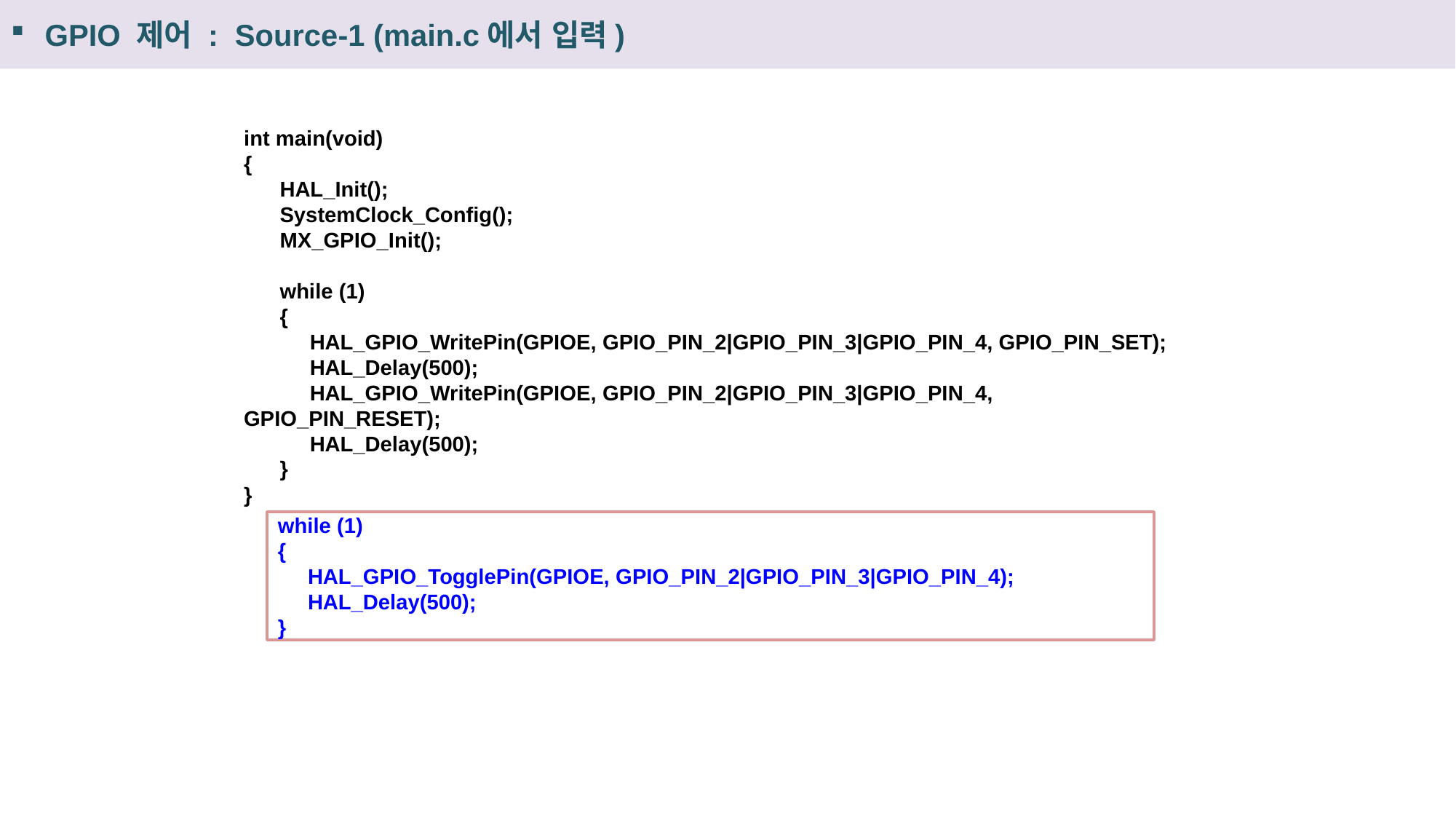

GPIO 제어 :  Source-1 (main.c에서 입력)
GPIO 제어 :  Source-1
int main(void)
{
      HAL_Init();
      SystemClock_Config();
      MX_GPIO_Init();

      while (1)
      {
           HAL_GPIO_WritePin(GPIOE, GPIO_PIN_2|GPIO_PIN_3|GPIO_PIN_4, GPIO_PIN_SET);
           HAL_Delay(500);
           HAL_GPIO_WritePin(GPIOE, GPIO_PIN_2|GPIO_PIN_3|GPIO_PIN_4, GPIO_PIN_RESET);
           HAL_Delay(500);
      }
}
while (1)
{
     HAL_GPIO_TogglePin(GPIOE, GPIO_PIN_2|GPIO_PIN_3|GPIO_PIN_4);
     HAL_Delay(500);
}